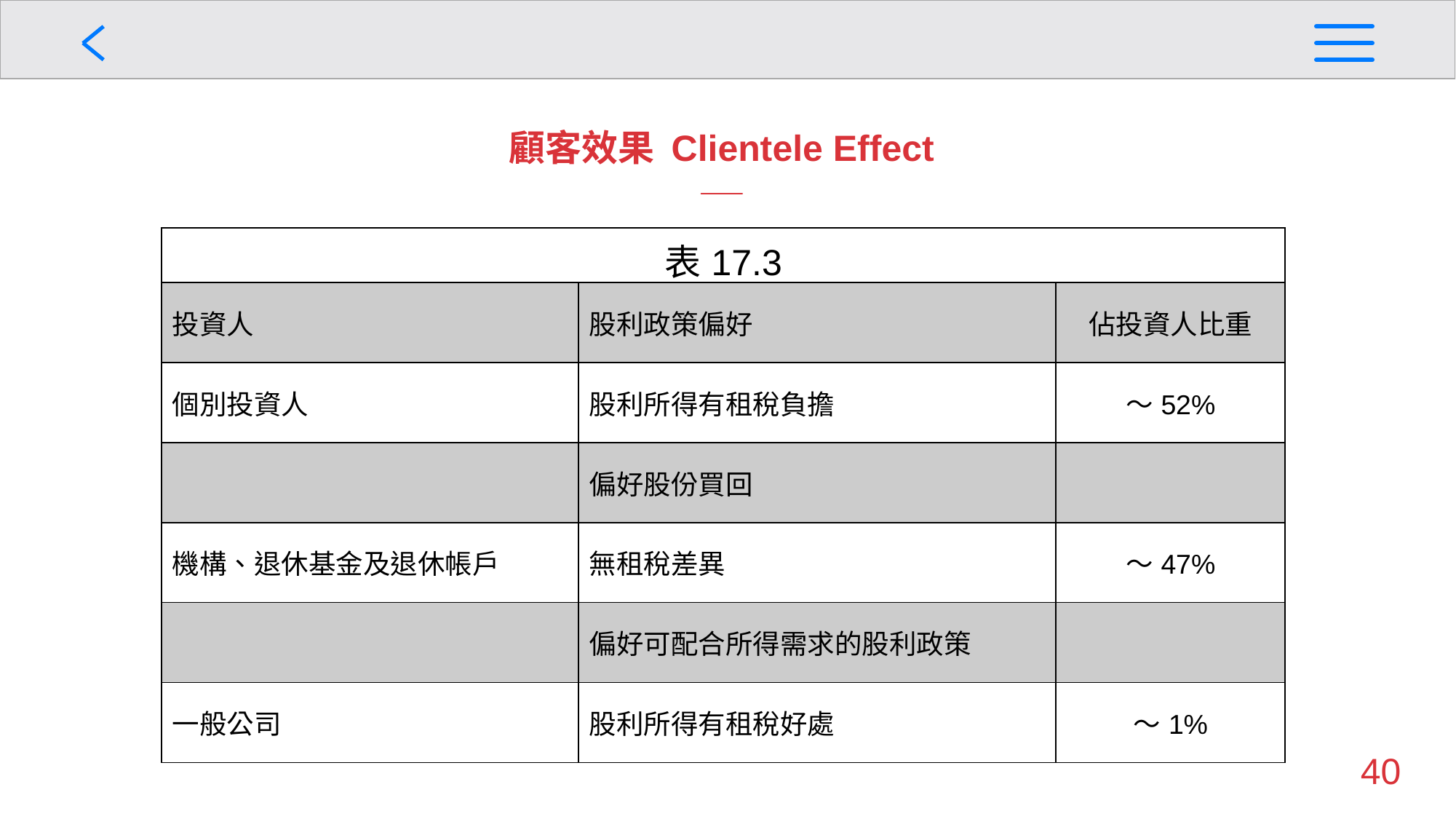

顧客效果 Clientele Effect
| 表17.3 |  |  |
| --- | --- | --- |
| 投資人 | 股利政策偏好 | 佔投資人比重 |
| 個別投資人 | 股利所得有租稅負擔 | ～52% |
|  | 偏好股份買回 |  |
| 機構、退休基金及退休帳戶 | 無租稅差異 | ～47% |
|  | 偏好可配合所得需求的股利政策 |  |
| 一般公司 | 股利所得有租稅好處 | ～1% |
40